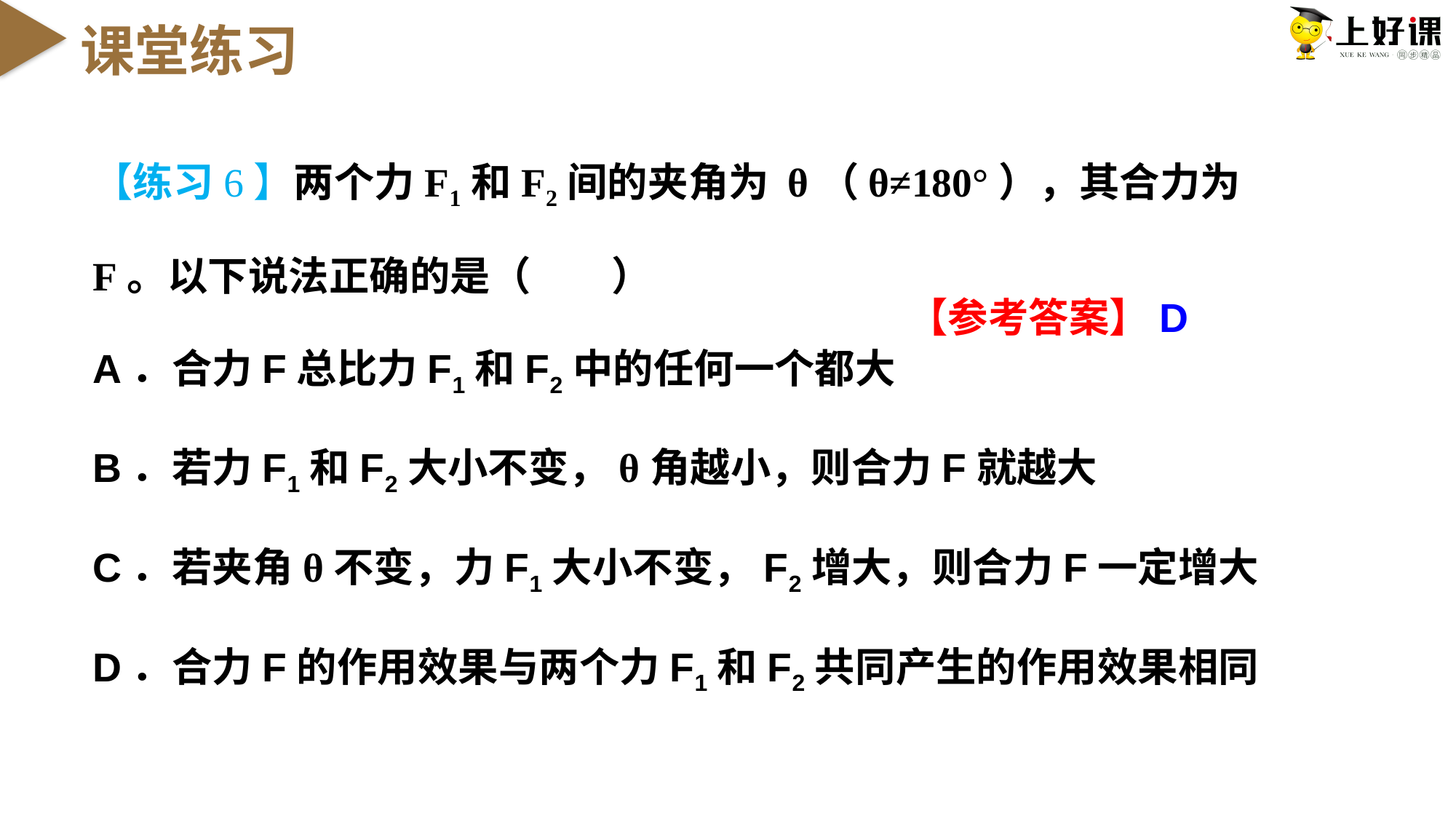

课堂练习
【练习6】两个力F1和F2间的夹角为 θ（θ≠180°），其合力为F。以下说法正确的是（　　）
A．合力F总比力F1和F2中的任何一个都大
B．若力F1和F2大小不变，θ角越小，则合力F就越大
C．若夹角θ不变，力F1大小不变，F2增大，则合力F一定增大
D．合力F的作用效果与两个力F1和F2共同产生的作用效果相同
【参考答案】D